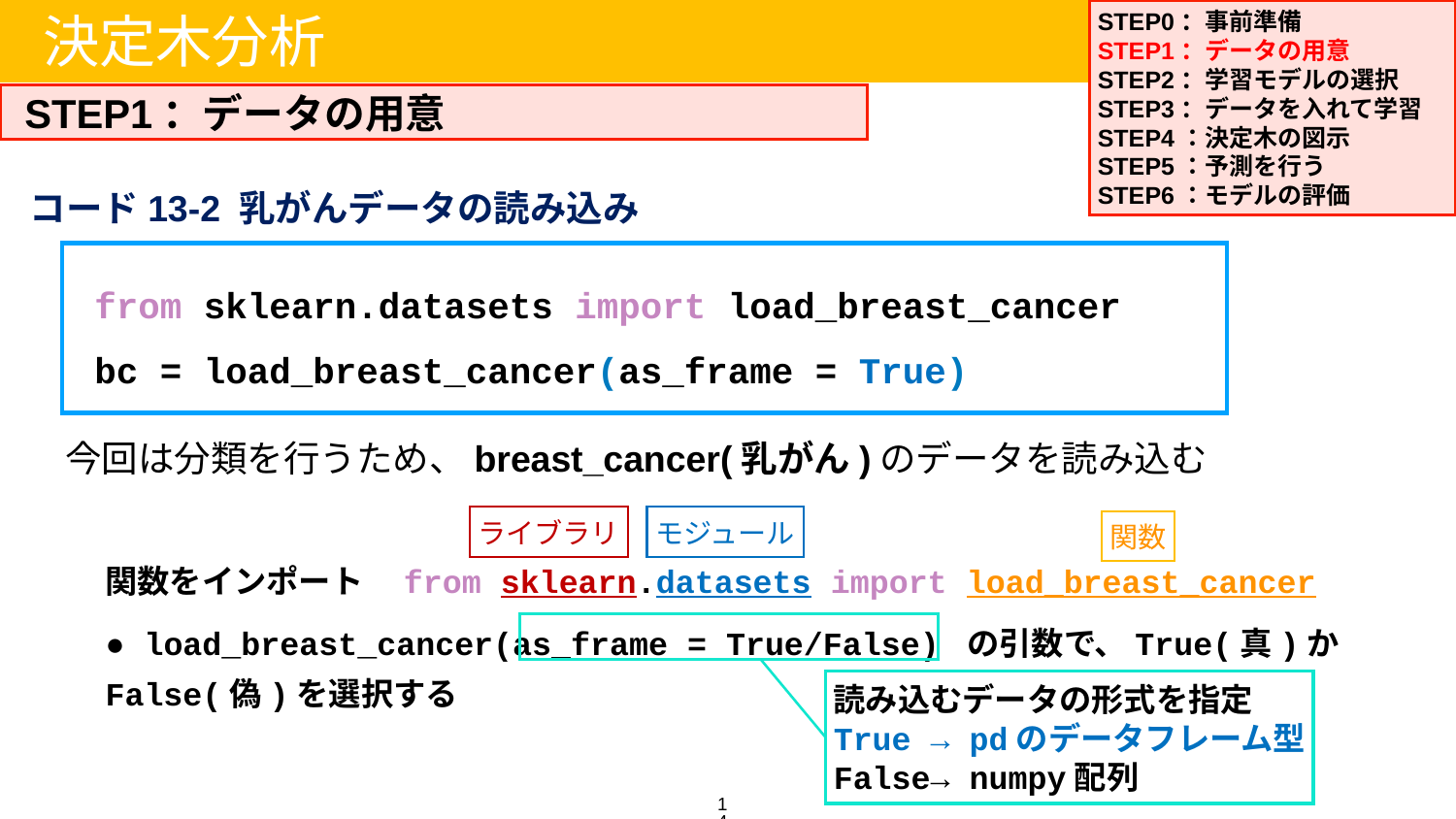

STEP0：事前準備
STEP1：データの用意
STEP2：学習モデルの選択
STEP3：データを入れて学習
STEP4：決定木の図示
STEP5：予測を行う
STEP6：モデルの評価
決定木分析
STEP1：データの用意
コード13-2 乳がんデータの読み込み
from sklearn.datasets import load_breast_cancer
bc = load_breast_cancer(as_frame = True)
今回は分類を行うため、breast_cancer(乳がん)のデータを読み込む
ライブラリ
モジュール
関数
関数をインポート　from sklearn.datasets import load_breast_cancer
● load_breast_cancer(as_frame = True/False) の引数で、True(真)かFalse(偽)を選択する

読み込むデータの形式を指定
True → pdのデータフレーム型
False→ numpy配列
14